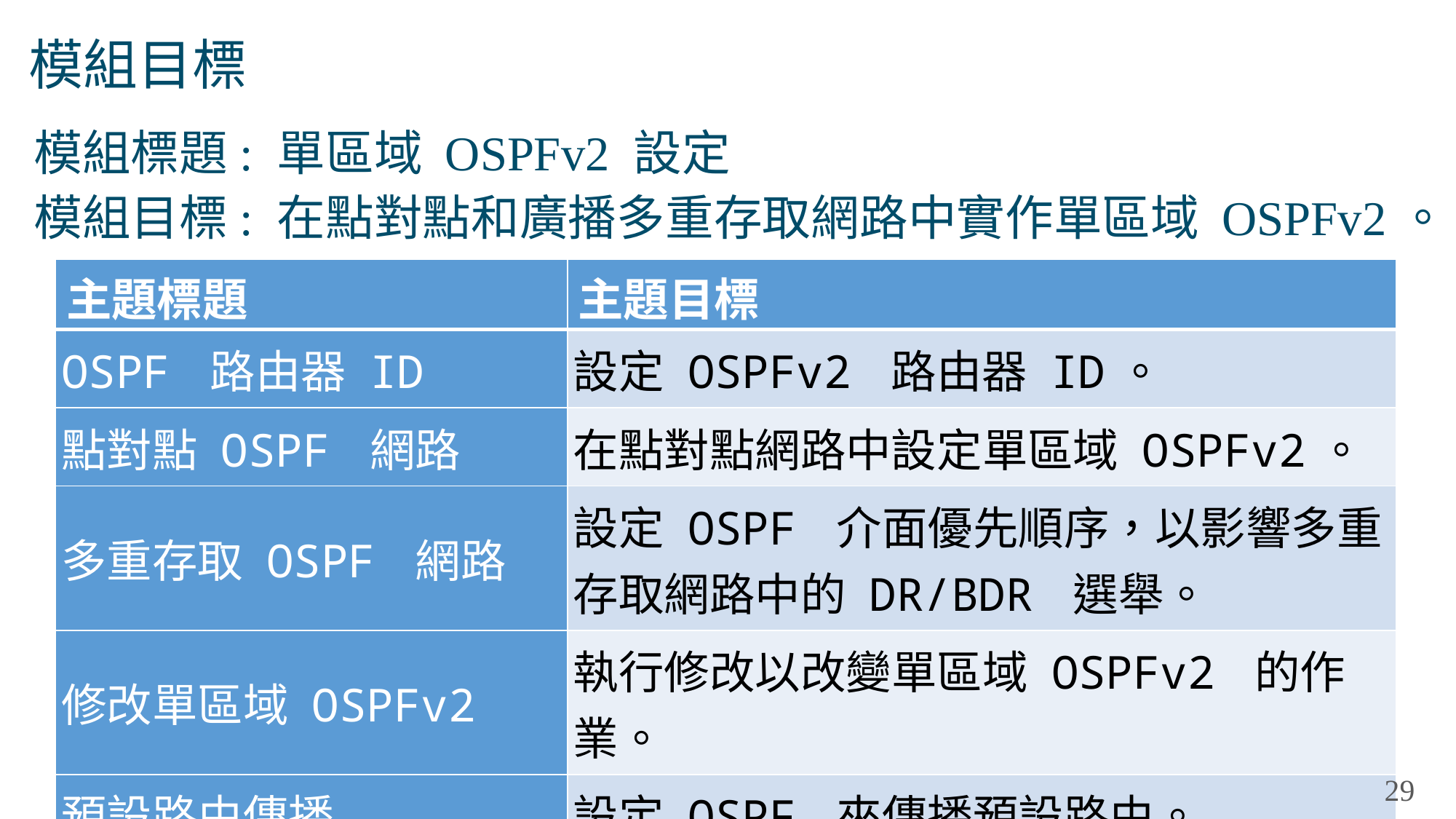

# 模組目標
模組標題: 單區域 OSPFv2 設定
模組目標: 在點對點和廣播多重存取網路中實作單區域 OSPFv2。
| 主題標題 | 主題目標 |
| --- | --- |
| OSPF 路由器 ID | 設定 OSPFv2 路由器 ID。 |
| 點對點 OSPF 網路 | 在點對點網路中設定單區域 OSPFv2。 |
| 多重存取 OSPF 網路 | 設定 OSPF 介面優先順序，以影響多重存取網路中的 DR/BDR 選舉。 |
| 修改單區域 OSPFv2 | 執行修改以改變單區域 OSPFv2 的作業。 |
| 預設路由傳播 | 設定 OSPF 來傳播預設路由。 |
| 驗證單區域 OSPFv2 | 驗證單區域 OSPFv2 實作。 |
29